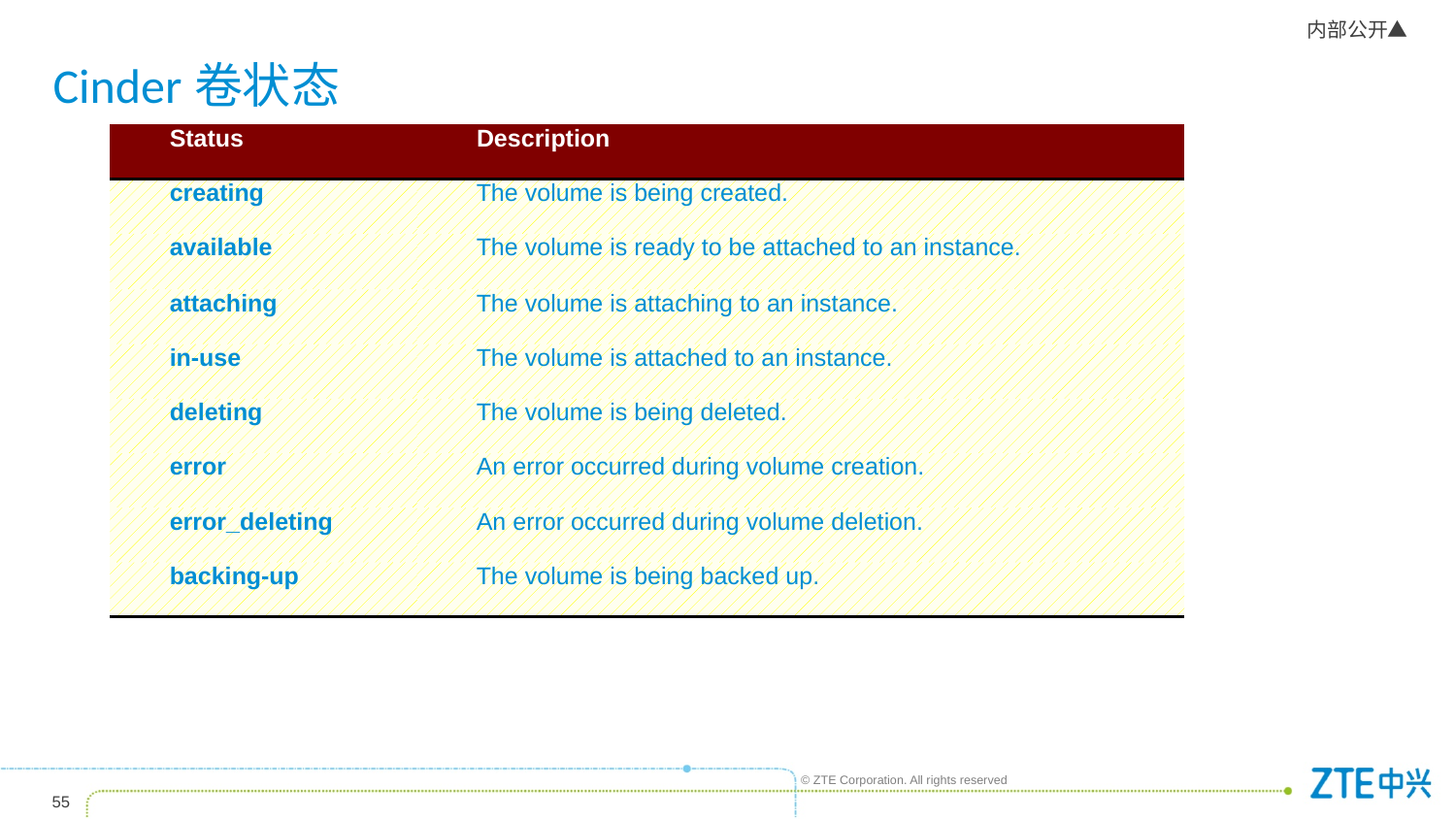

# Cinder卷状态
| Status | Description |
| --- | --- |
| creating | The volume is being created. |
| available | The volume is ready to be attached to an instance. |
| attaching | The volume is attaching to an instance. |
| in-use | The volume is attached to an instance. |
| deleting | The volume is being deleted. |
| error | An error occurred during volume creation. |
| error\_deleting | An error occurred during volume deletion. |
| backing-up | The volume is being backed up. |